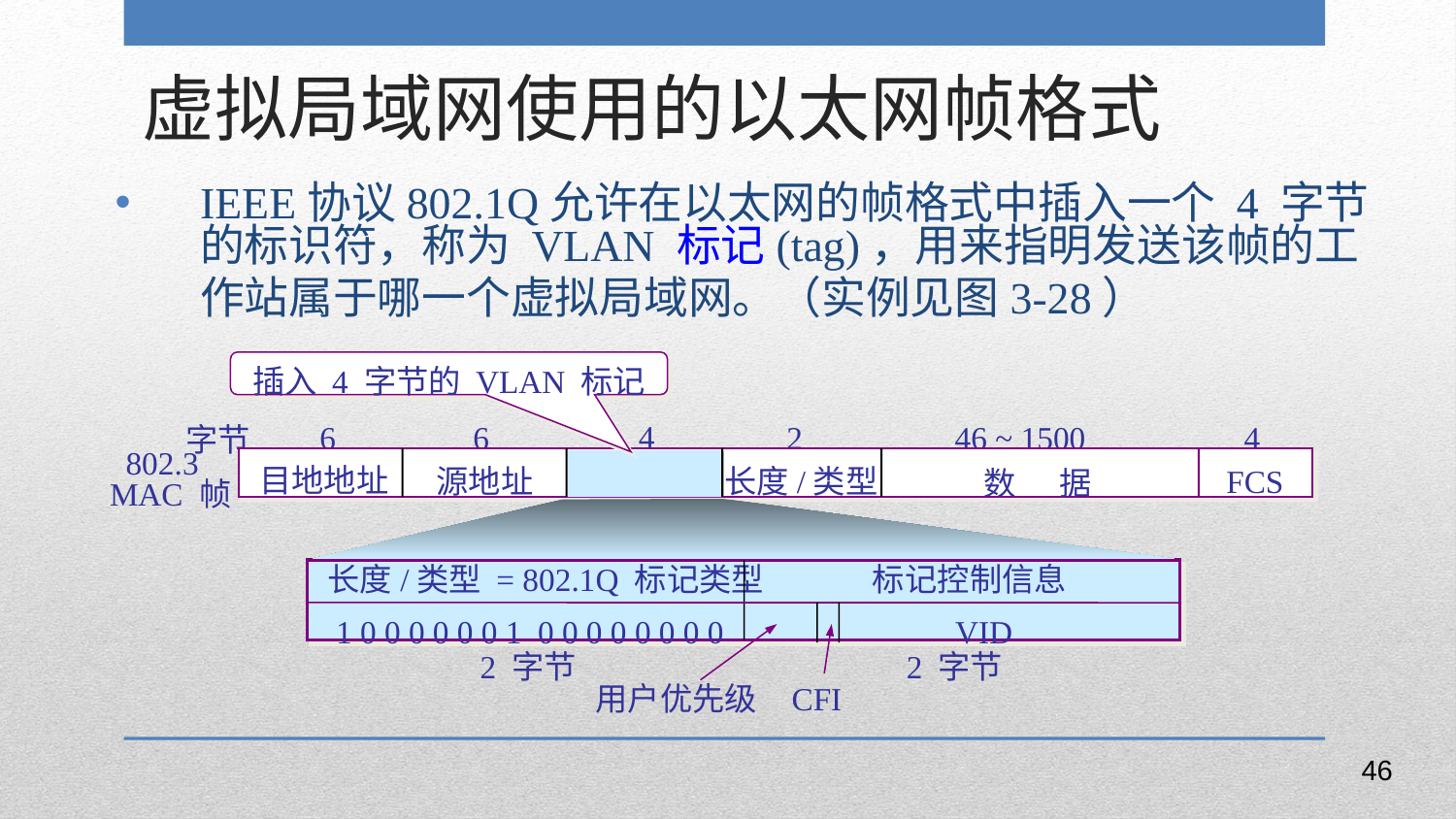

虚拟局域网使用的以太网帧格式
IEEE协议802.1Q允许在以太网的帧格式中插入一个 4 字节的标识符，称为 VLAN 标记(tag)，用来指明发送该帧的工作站属于哪一个虚拟局域网。（实例见图3-28）
插入 4 字节的 VLAN 标记
4
6
6
2
46 ~ 1500
4
字节
  802.3
MAC 帧

MAC 帧
目地地址
长度/类型
源地址
FCS
数      据

长度/类型 = 802.1Q 标记类型               标记控制信息
 1 0 0 0 0 0 0 1  0 0 0 0 0 0 0 0                             VID

2 字节
2 字节
用户优先级
CFI
46